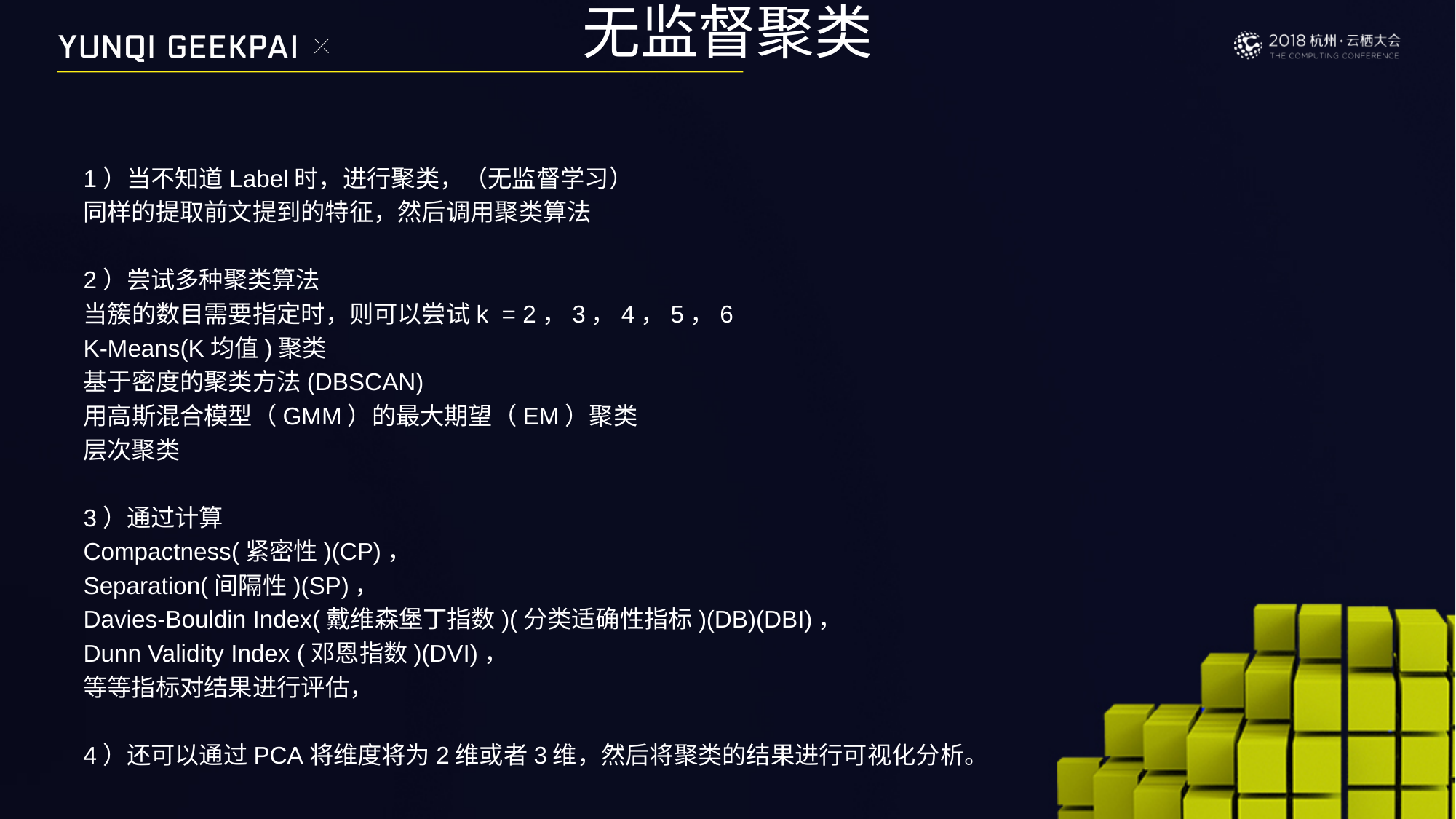

# 无监督聚类
1）当不知道Label时，进行聚类，（无监督学习）
同样的提取前文提到的特征，然后调用聚类算法

2）尝试多种聚类算法
当簇的数目需要指定时，则可以尝试k  = 2，3，4，5，6
K-Means(K均值)聚类
基于密度的聚类方法(DBSCAN)
用高斯混合模型（GMM）的最大期望（EM）聚类
层次聚类

3）通过计算
Compactness(紧密性)(CP)，
Separation(间隔性)(SP)，
Davies-Bouldin Index(戴维森堡丁指数)(分类适确性指标)(DB)(DBI)，
Dunn Validity Index (邓恩指数)(DVI)，
等等指标对结果进行评估，

4）还可以通过PCA将维度将为2维或者3维，然后将聚类的结果进行可视化分析。